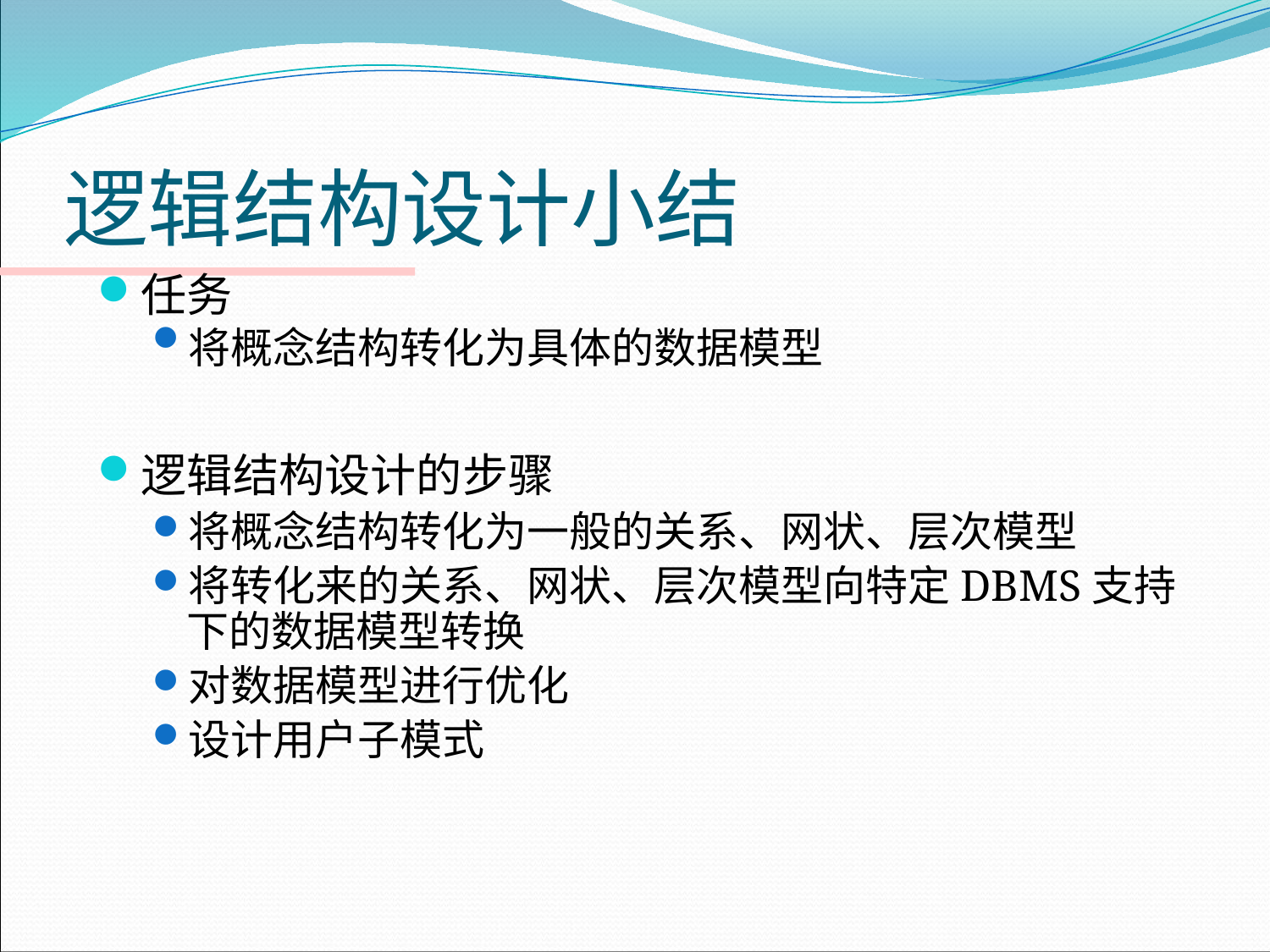

# 逻辑结构设计小结
任务
将概念结构转化为具体的数据模型

逻辑结构设计的步骤
将概念结构转化为一般的关系、网状、层次模型
将转化来的关系、网状、层次模型向特定DBMS支持下的数据模型转换
对数据模型进行优化
设计用户子模式

778